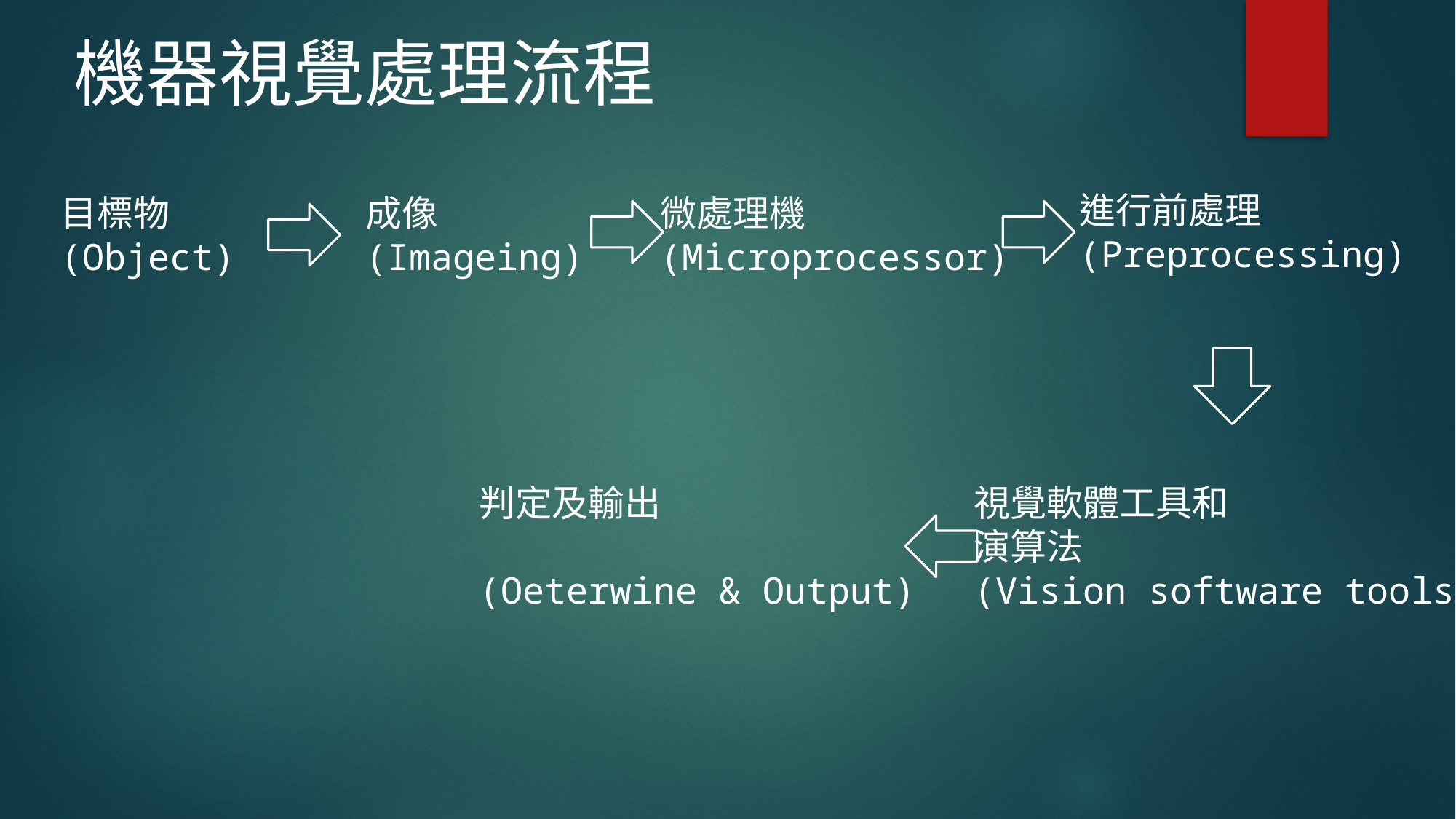

機器視覺處理流程
進行前處理
(Preprocessing)
成像
(Imageing)
目標物
(Object)
微處理機
(Microprocessor)

判定及輸出

(Oeterwine & Output)
視覺軟體工具和
演算法
(Vision software tools)